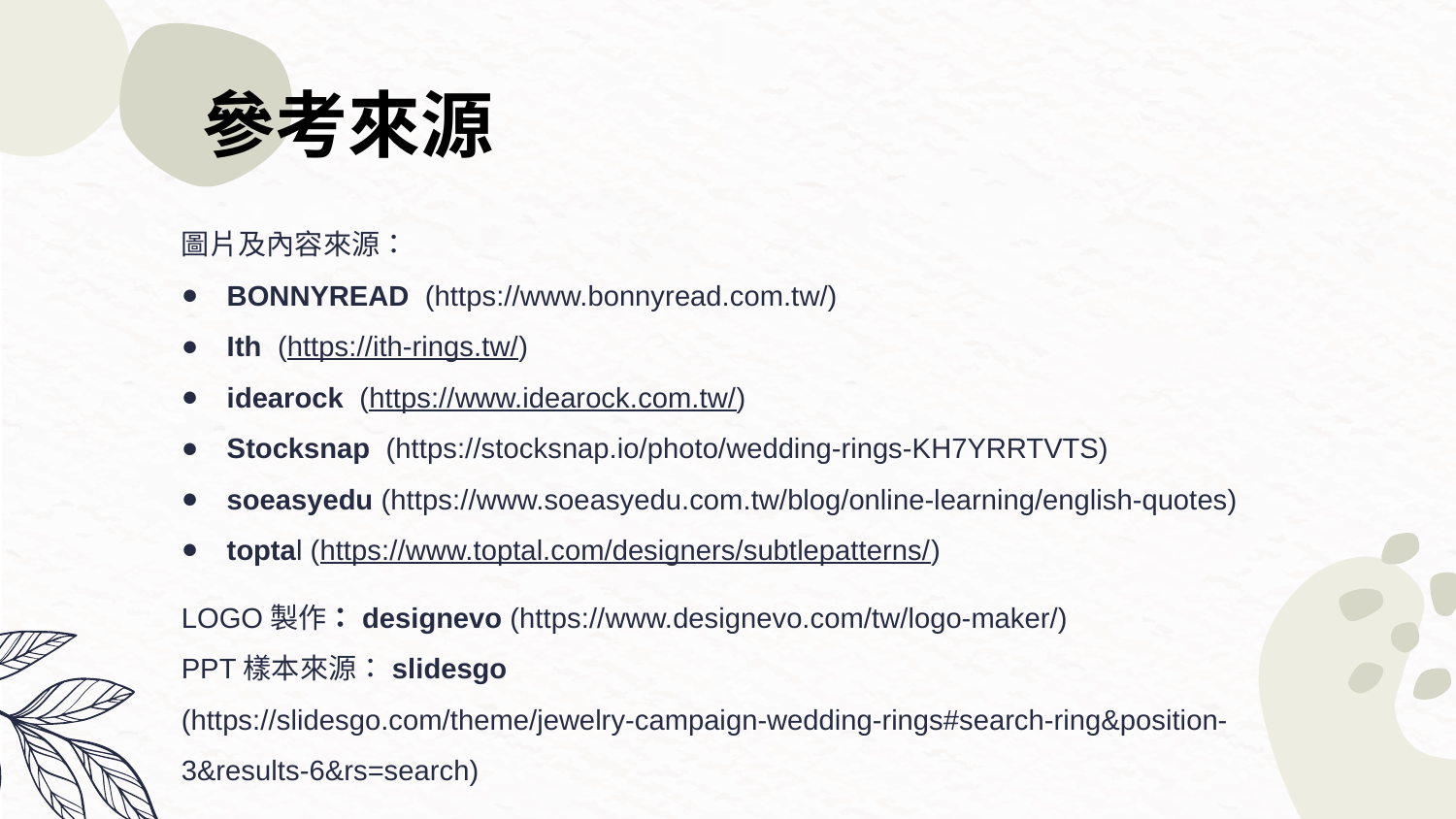

參考來源
圖片及內容來源：
BONNYREAD  (https://www.bonnyread.com.tw/)
Ith  (https://ith-rings.tw/)
idearock  (https://www.idearock.com.tw/)
Stocksnap  (https://stocksnap.io/photo/wedding-rings-KH7YRRTVTS)
soeasyedu (https://www.soeasyedu.com.tw/blog/online-learning/english-quotes)
toptal (https://www.toptal.com/designers/subtlepatterns/)

LOGO製作：designevo (https://www.designevo.com/tw/logo-maker/)
PPT樣本來源：slidesgo
(https://slidesgo.com/theme/jewelry-campaign-wedding-rings#search-ring&position-3&results-6&rs=search)